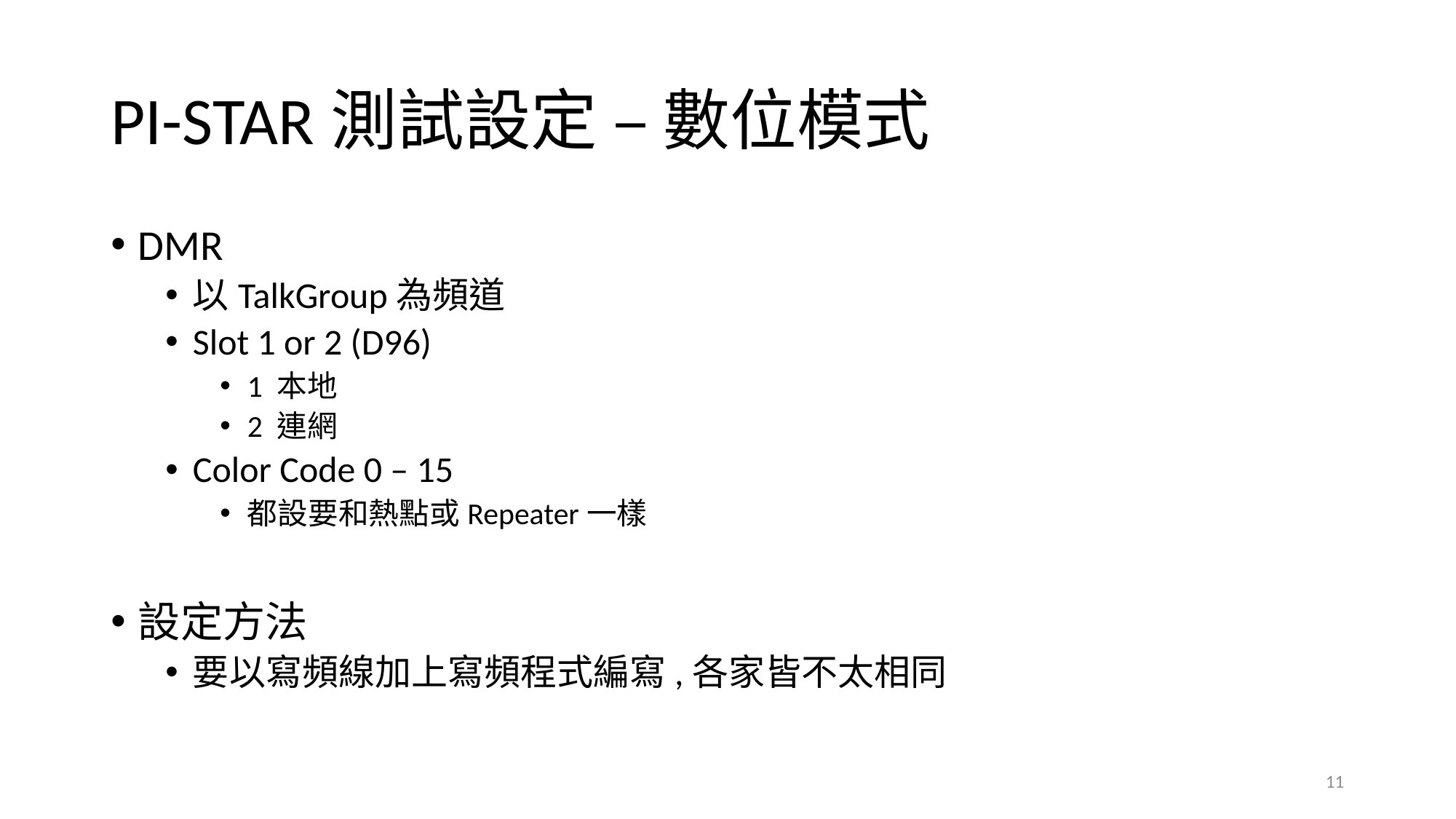

# PI-STAR測試設定 – 數位模式
DMR
以TalkGroup為頻道
Slot 1 or 2 (D96)
1 本地
2 連網
Color Code 0 – 15
都設要和熱點或Repeater一樣

設定方法
要以寫頻線加上寫頻程式編寫,各家皆不太相同
11